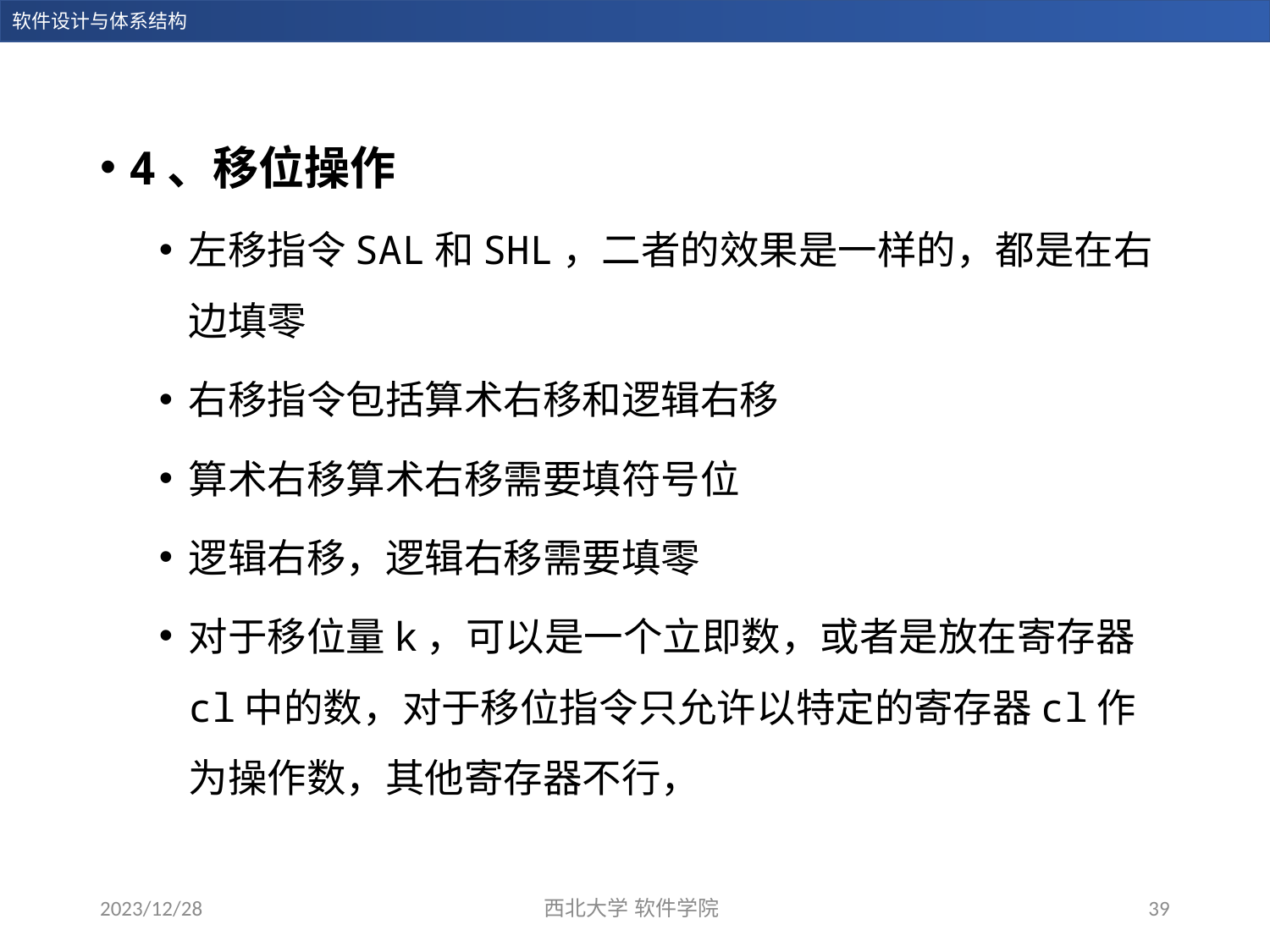

4、移位操作
左移指令SAL和SHL，二者的效果是一样的，都是在右边填零
右移指令包括算术右移和逻辑右移
算术右移算术右移需要填符号位
逻辑右移，逻辑右移需要填零
对于移位量k，可以是一个立即数，或者是放在寄存器cl中的数，对于移位指令只允许以特定的寄存器cl作为操作数，其他寄存器不行，
2023/12/28
西北大学 软件学院
39